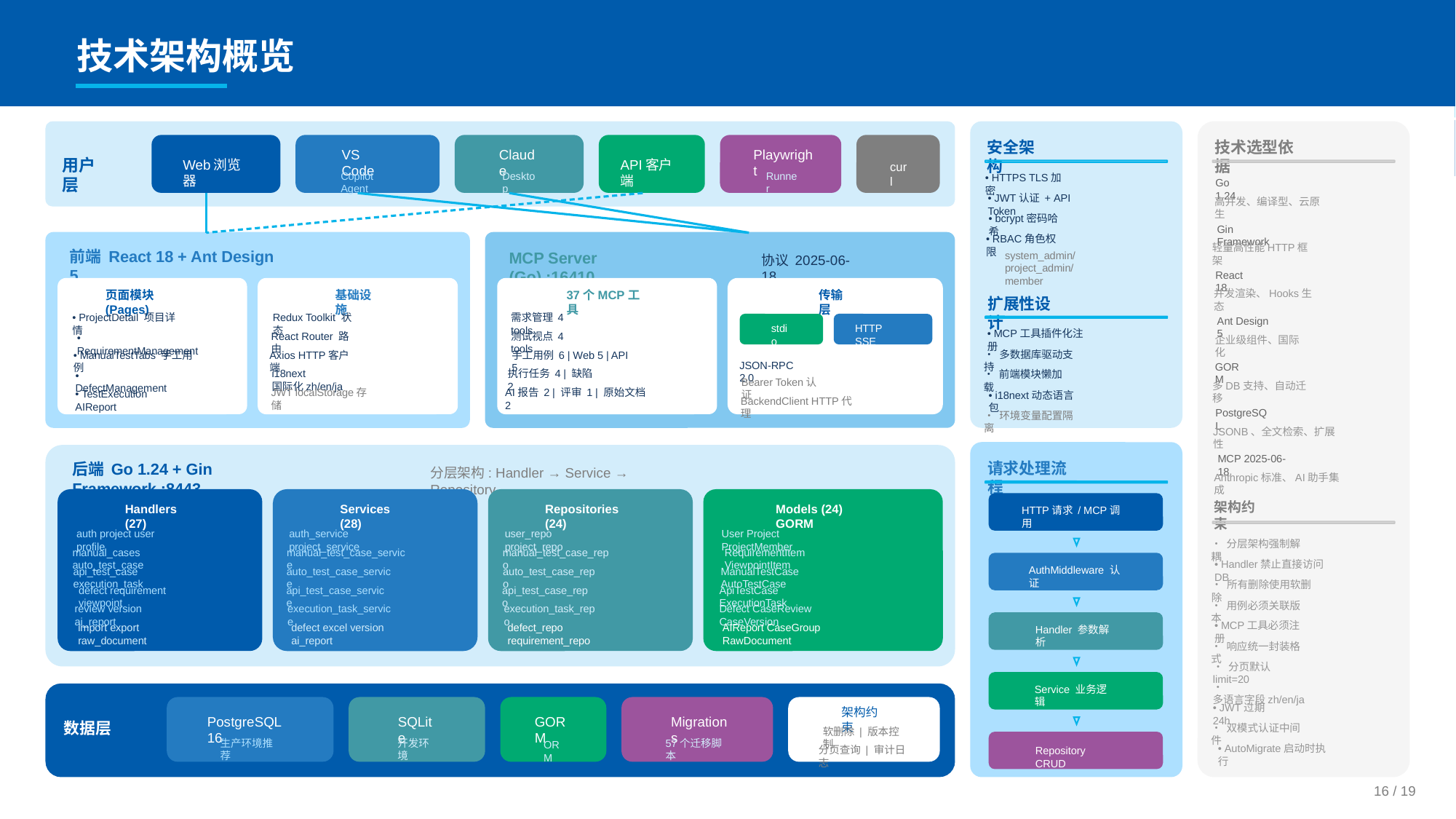

技术架构概览

安全架构
技术选型依据

VS Code
Claude
Playwright
用户层
Web浏览器
API客户端
curl

Copilot Agent
Desktop
Runner
• HTTPS TLS加密
Go 1.24
• JWT认证 + API Token
高并发、编译型、云原生

• bcrypt密码哈希
Gin Framework
• RBAC角色权限

轻量高性能HTTP框架
前端 React 18 + Ant Design 5
MCP Server (Go) :16410
system_admin/
project_admin/member
协议 2025-06-18
React 18

页面模块 (Pages)
基础设施
37个MCP工具
传输层
并发渲染、Hooks生态
扩展性设计
• ProjectDetail 项目详情
Redux Toolkit 状态
需求管理 4 tools
Ant Design 5

stdio
HTTP SSE

• MCP工具插件化注册
React Router 路由
测试视点 4 tools
• RequirementManagement
企业级组件、国际化
• 多数据库驱动支持
• ManualTestTabs 手工用例
Axios HTTP客户端
手工用例 6 | Web 5 | API 5
JSON-RPC 2.0
GORM
i18next 国际化zh/en/ja
执行任务 4 | 缺陷 2
• 前端模块懒加载
• DefectManagement
Bearer Token认证
多DB支持、自动迁移
JWT localStorage存储
AI报告 2 | 评审 1 | 原始文档 2
• TestExecution AIReport
• i18next动态语言包
BackendClient HTTP代理
PostgreSQL
• 环境变量配置隔离
JSONB、全文检索、扩展性

MCP 2025-06-18
请求处理流程
后端 Go 1.24 + Gin Framework :8443
分层架构: Handler → Service → Repository
Anthropic标准、AI助手集成

架构约束

Handlers (27)
Services (28)
Repositories (24)
Models (24) GORM
HTTP请求 / MCP调用
auth project user profile
auth_service project_service
user_repo project_repo
User Project ProjectMember

• 分层架构强制解耦

manual_cases auto_test_case
manual_test_case_service
manual_test_case_repo
RequirementItem ViewpointItem
• Handler禁止直接访问DB

AuthMiddleware 认证
api_test_case execution_task
auto_test_case_service
auto_test_case_repo
ManualTestCase AutoTestCase
• 所有删除使用软删除
defect requirement viewpoint
api_test_case_service
api_test_case_repo
ApiTestCase ExecutionTask
• 用例必须关联版本
review version ai_report
execution_task_service
execution_task_repo
Defect CaseReview CaseVersion

• MCP工具必须注册
import export raw_document
defect excel version ai_report
defect_repo requirement_repo
AIReport CaseGroup RawDocument
Handler 参数解析
• 响应统一封装格式
• 分页默认limit=20

• 多语言字段zh/en/ja
Service 业务逻辑

• JWT过期24h

架构约束
PostgreSQL 16
SQLite
GORM
Migrations
数据层
• 双模式认证中间件

软删除 | 版本控制
生产环境推荐
开发环境
57个迁移脚本

ORM
• AutoMigrate启动时执行
分页查询 | 审计日志
Repository CRUD
16 / 19